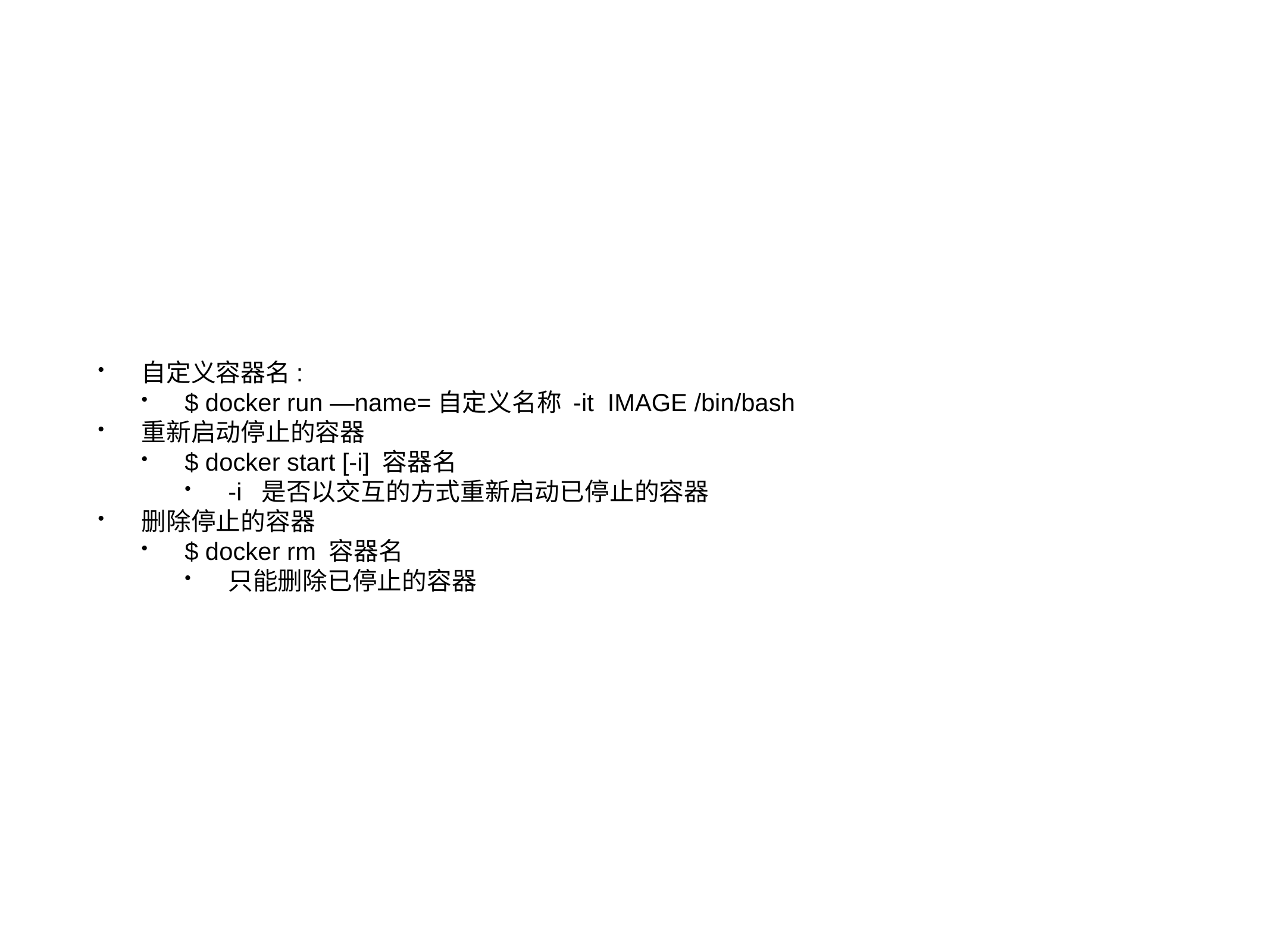

自定义容器名:
$ docker run —name=自定义名称 -it  IMAGE /bin/bash
重新启动停止的容器
$ docker start [-i] 容器名
-i  是否以交互的方式重新启动已停止的容器
删除停止的容器
$ docker rm 容器名
只能删除已停止的容器